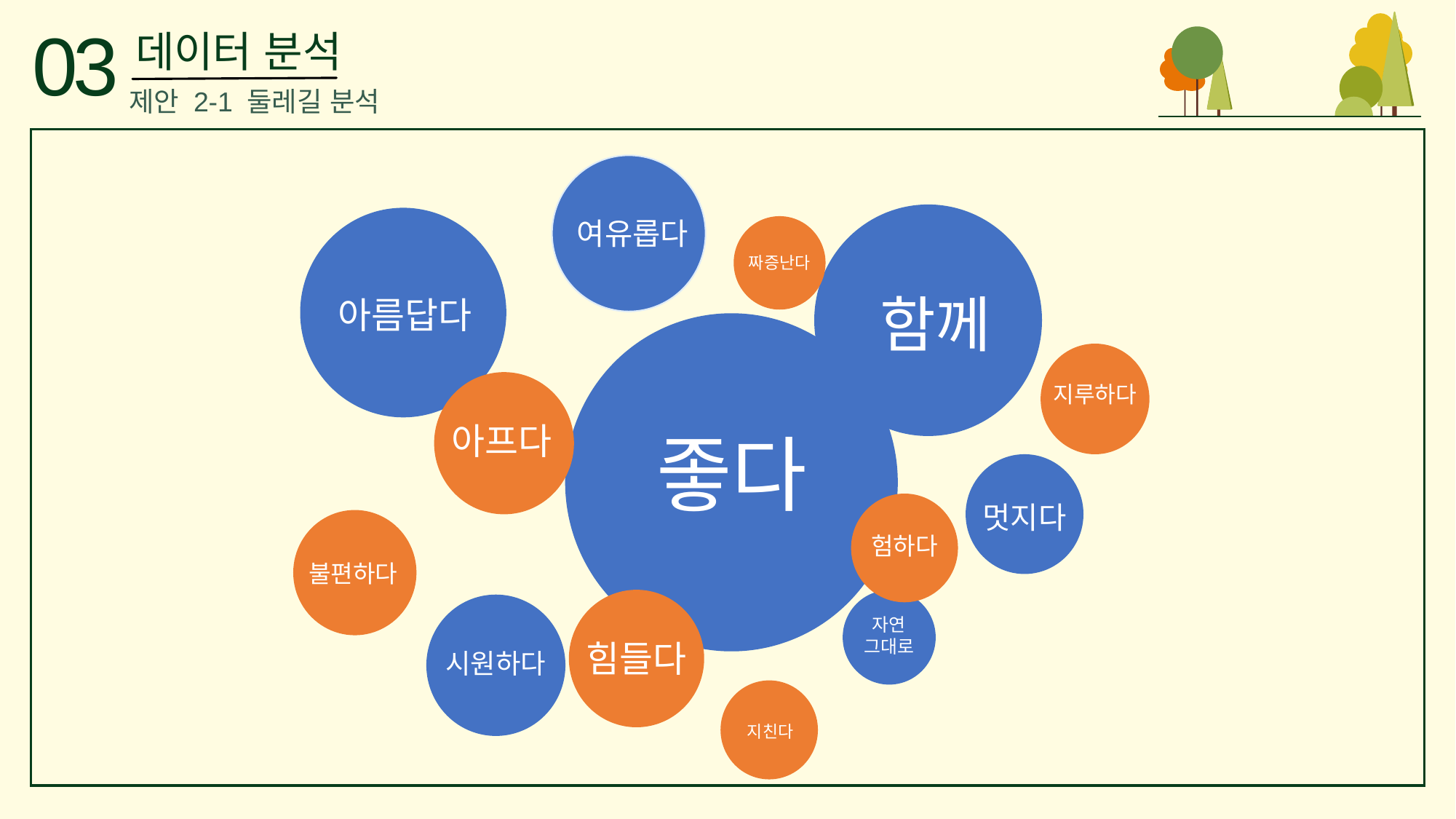

03

데이터 분석
제안 2-1 둘레길 분석

여유롭다

함께

아름답다

짜증난다

좋다

지루하다

아프다

멋지다

험하다

불편하다

힘들다

자연
그대로

시원하다

지친다